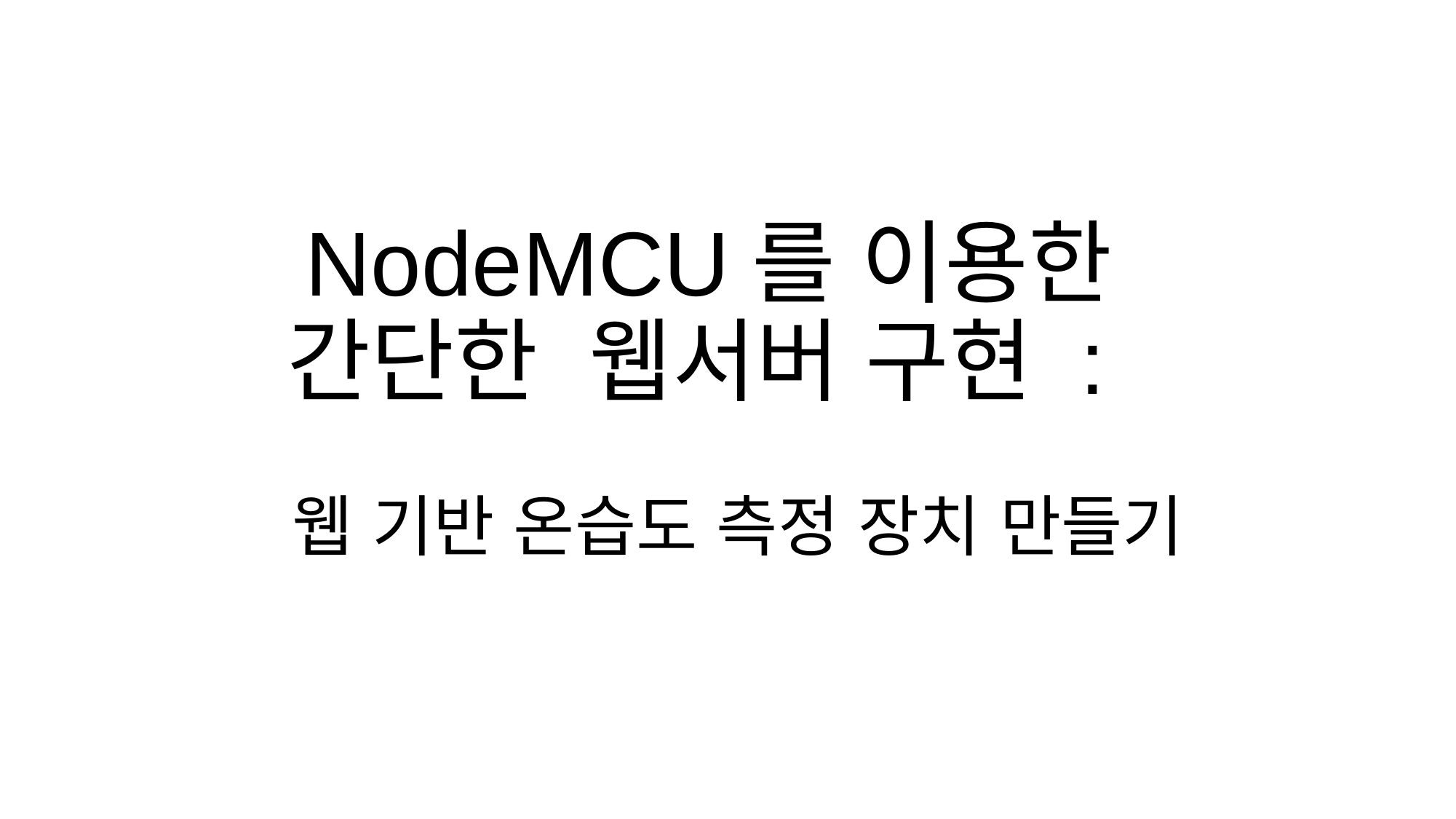

# NodeMCU를 이용한 간단한  웹서버 구현 :
웹 기반 온습도 측정 장치 만들기